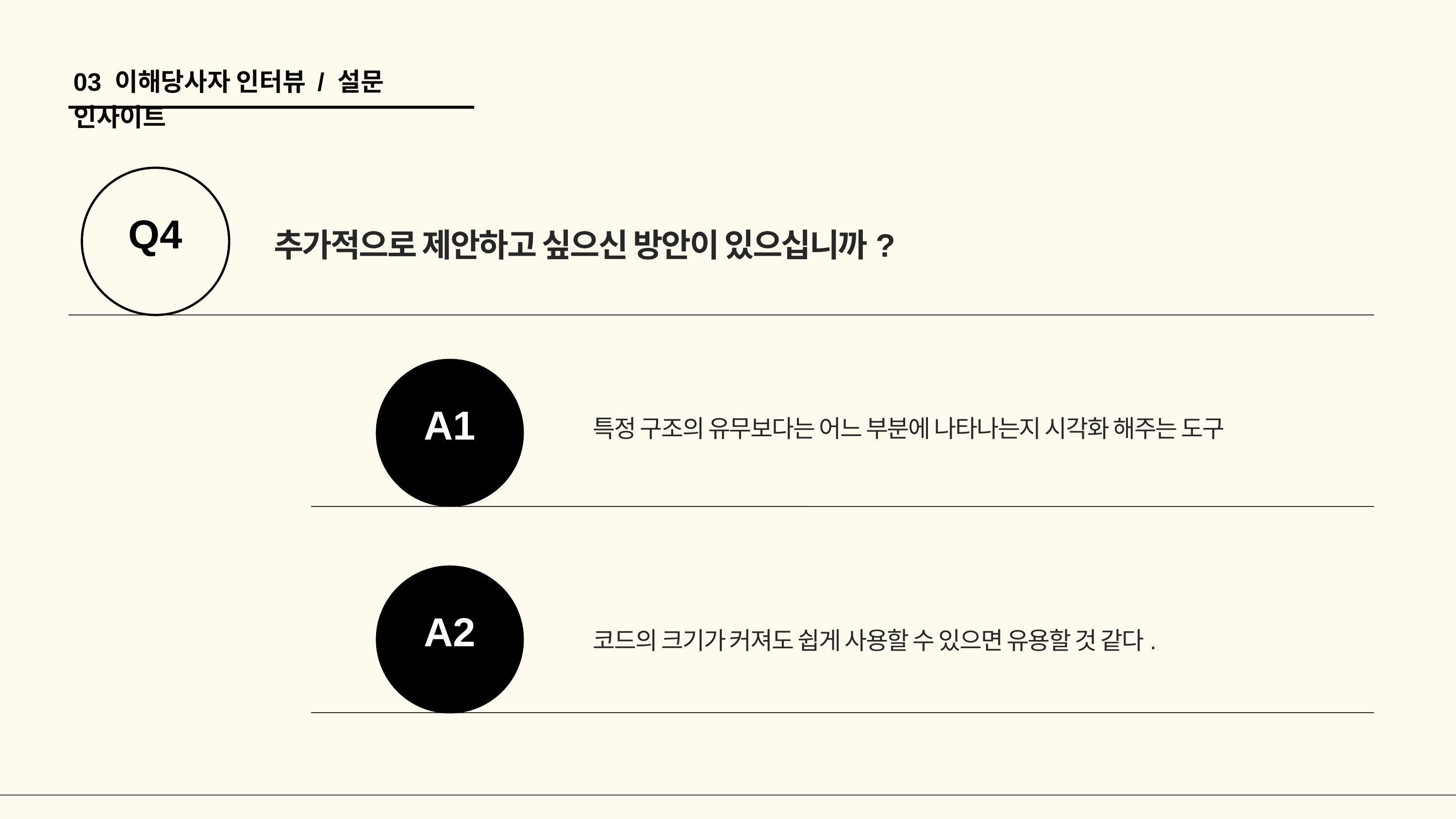

03 이해당사자 인터뷰 / 설문 인사이트

Q4
추가적으로 제안하고 싶으신 방안이 있으십니까?

A1
특정 구조의 유무보다는 어느 부분에 나타나는지 시각화 해주는 도구

A2
코드의 크기가 커져도 쉽게 사용할 수 있으면 유용할 것 같다.